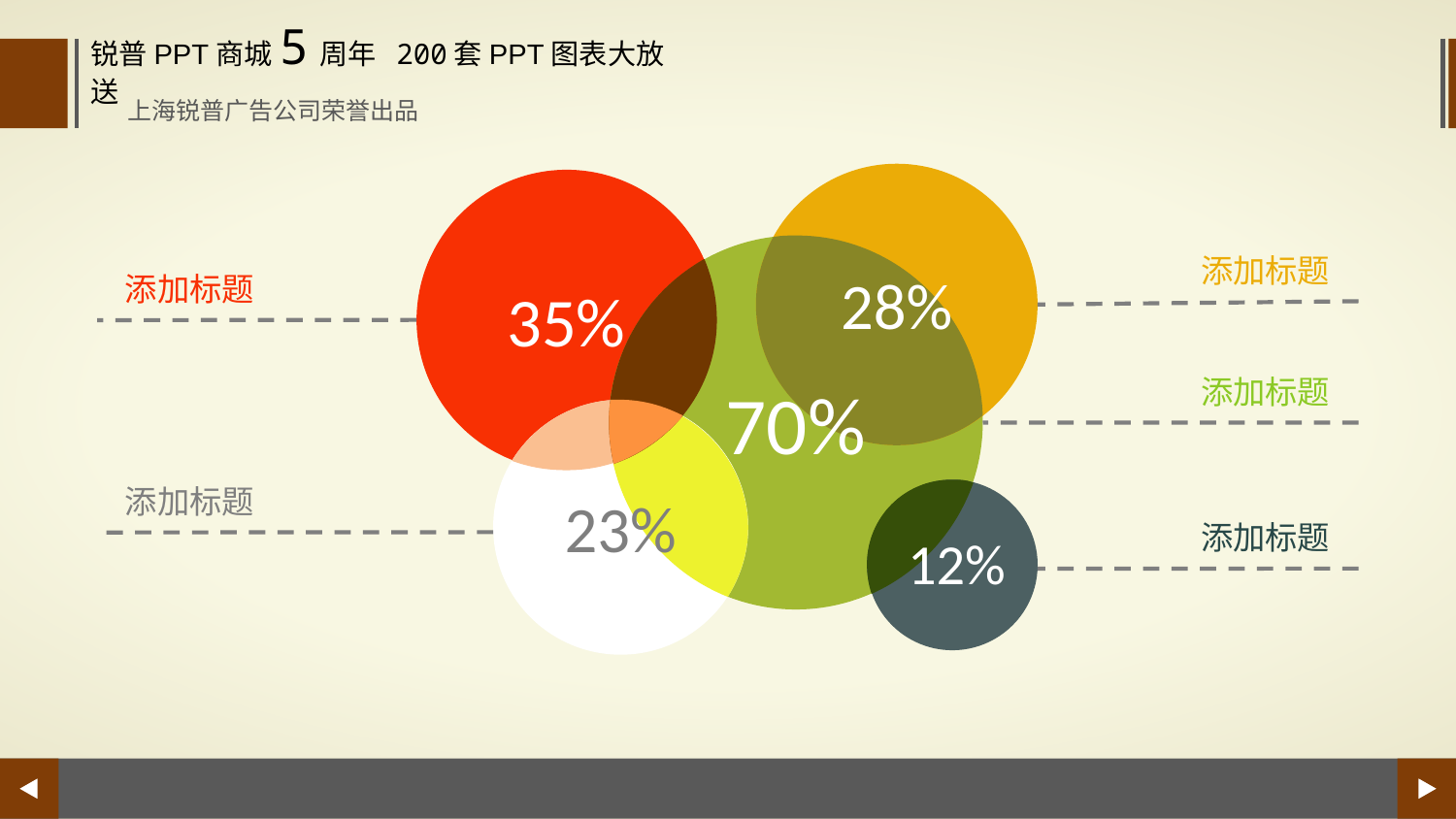

锐普PPT商城5周年  200套PPT图表大放送

上海锐普广告公司荣誉出品

添加标题
28%

添加标题
35%

添加标题
70%

添加标题

23%
添加标题
12%